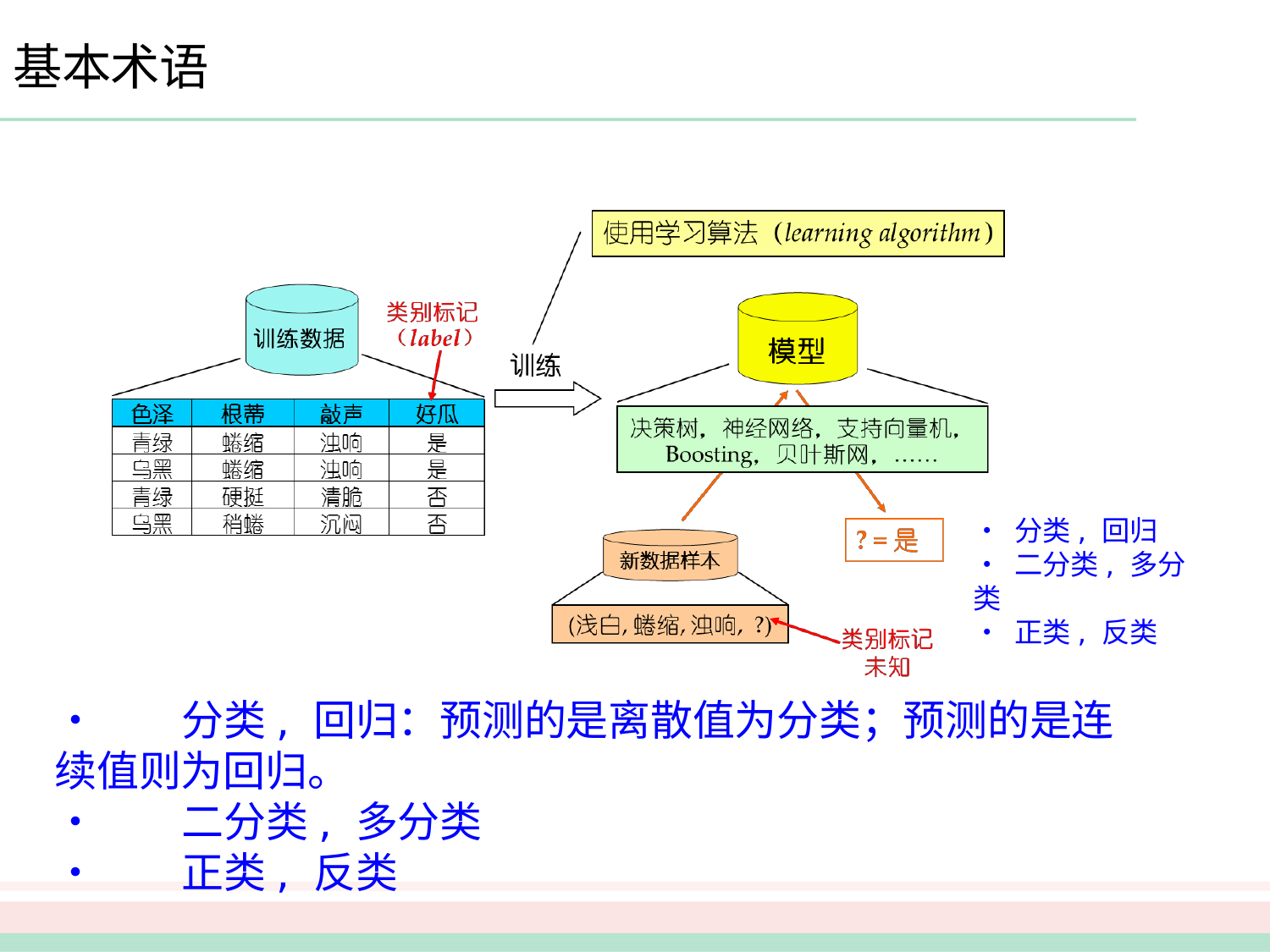

# 基本术语

•	分类, 回归
•	二分类, 多分类
•	正类, 反类
•	分类, 回归：预测的是离散值为分类；预测的是连续值则为回归。
•	二分类, 多分类
•	正类, 反类